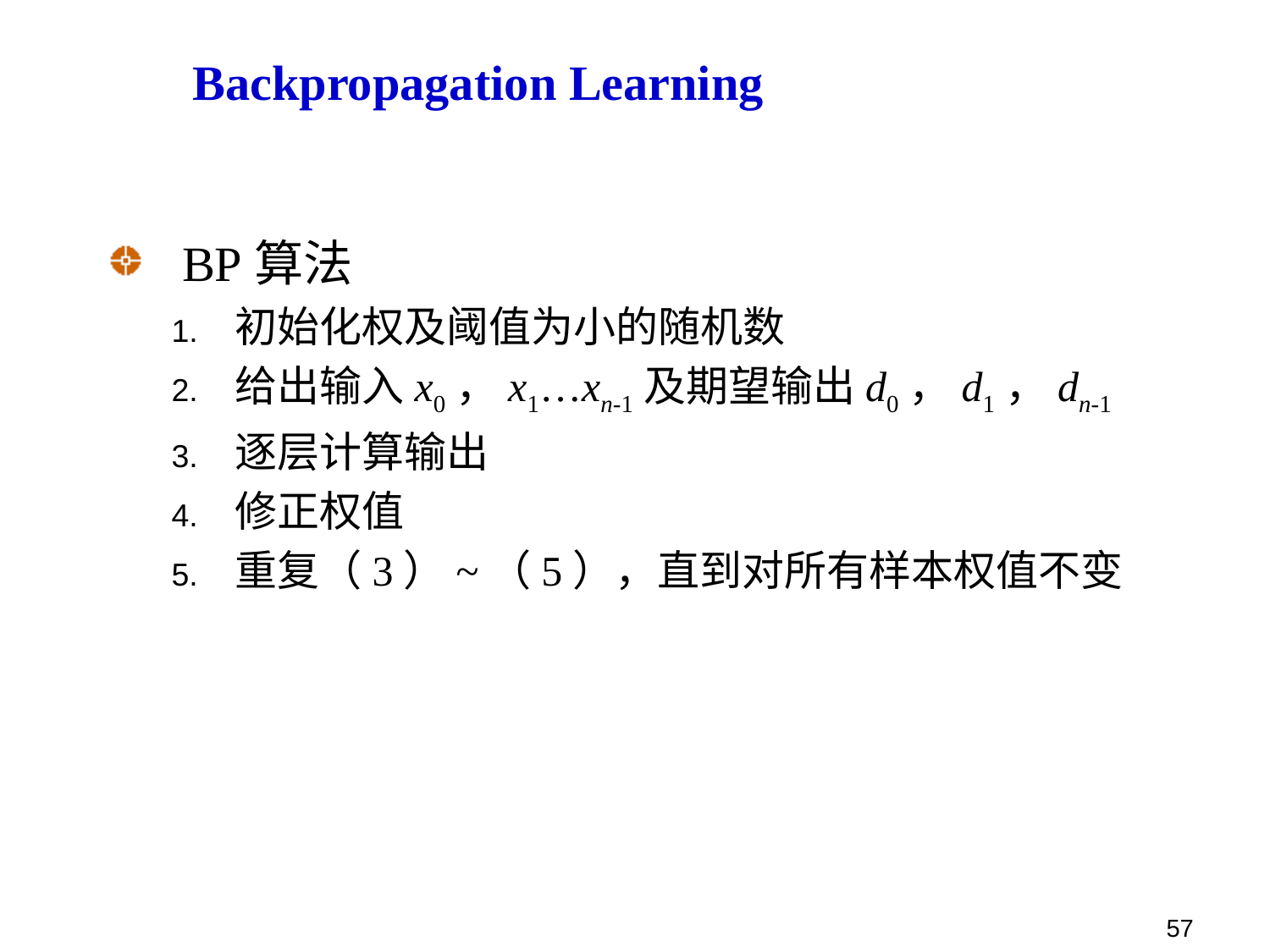

# Backpropagation Learning
BP算法
初始化权及阈值为小的随机数
给出输入x0，x1…xn-1及期望输出d0，d1，dn-1
逐层计算输出
修正权值
重复（3）~（5），直到对所有样本权值不变
57